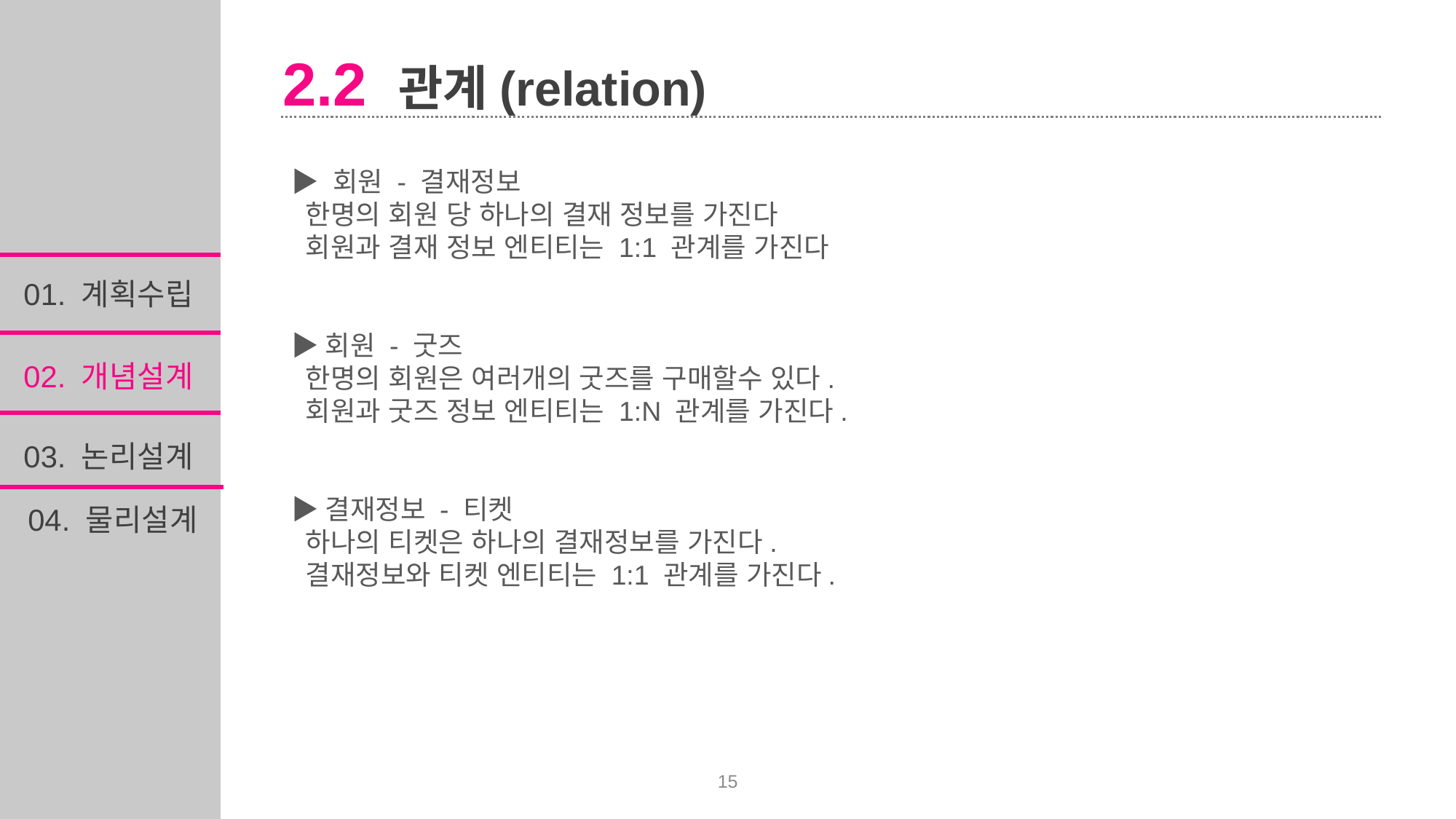

2.2 관계(relation)
▶ 회원 - 결재정보
 한명의 회원 당 하나의 결재 정보를 가진다
 회원과 결재 정보 엔티티는 1:1 관계를 가진다

▶회원 - 굿즈
 한명의 회원은 여러개의 굿즈를 구매할수 있다.
 회원과 굿즈 정보 엔티티는 1:N 관계를 가진다.

▶결재정보 - 티켓
 하나의 티켓은 하나의 결재정보를 가진다.
 결재정보와 티켓 엔티티는 1:1 관계를 가진다.

01. 계획수립
02. 개념설계
03. 논리설계
04. 물리설계
15